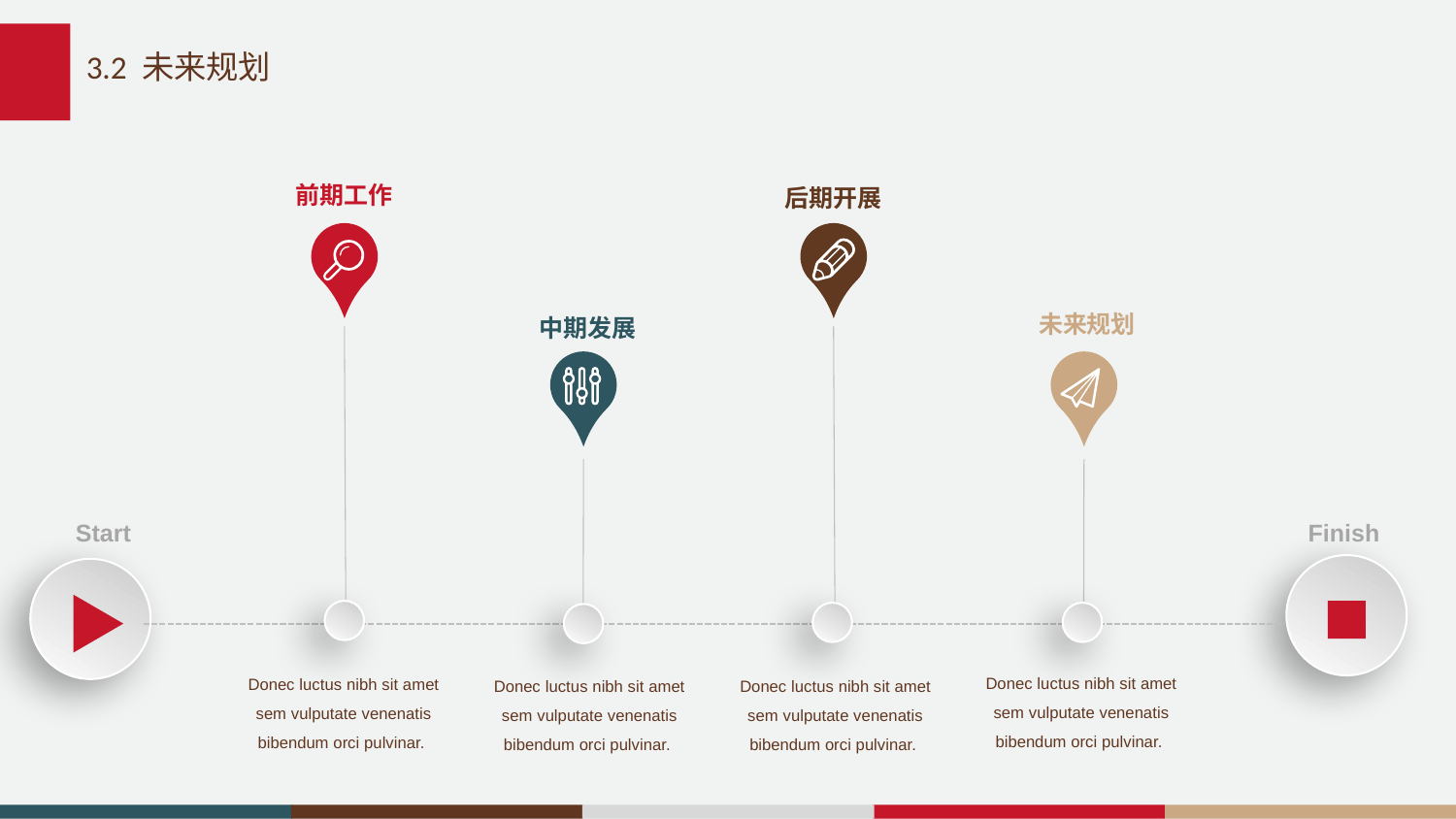

# 3.2 未来规划
前期工作
后期开展

未来规划
中期发展

Start
Finish

Donec luctus nibh sit amet sem vulputate venenatis bibendum orci pulvinar.
Donec luctus nibh sit amet sem vulputate venenatis bibendum orci pulvinar.
Donec luctus nibh sit amet sem vulputate venenatis bibendum orci pulvinar.
Donec luctus nibh sit amet sem vulputate venenatis bibendum orci pulvinar.